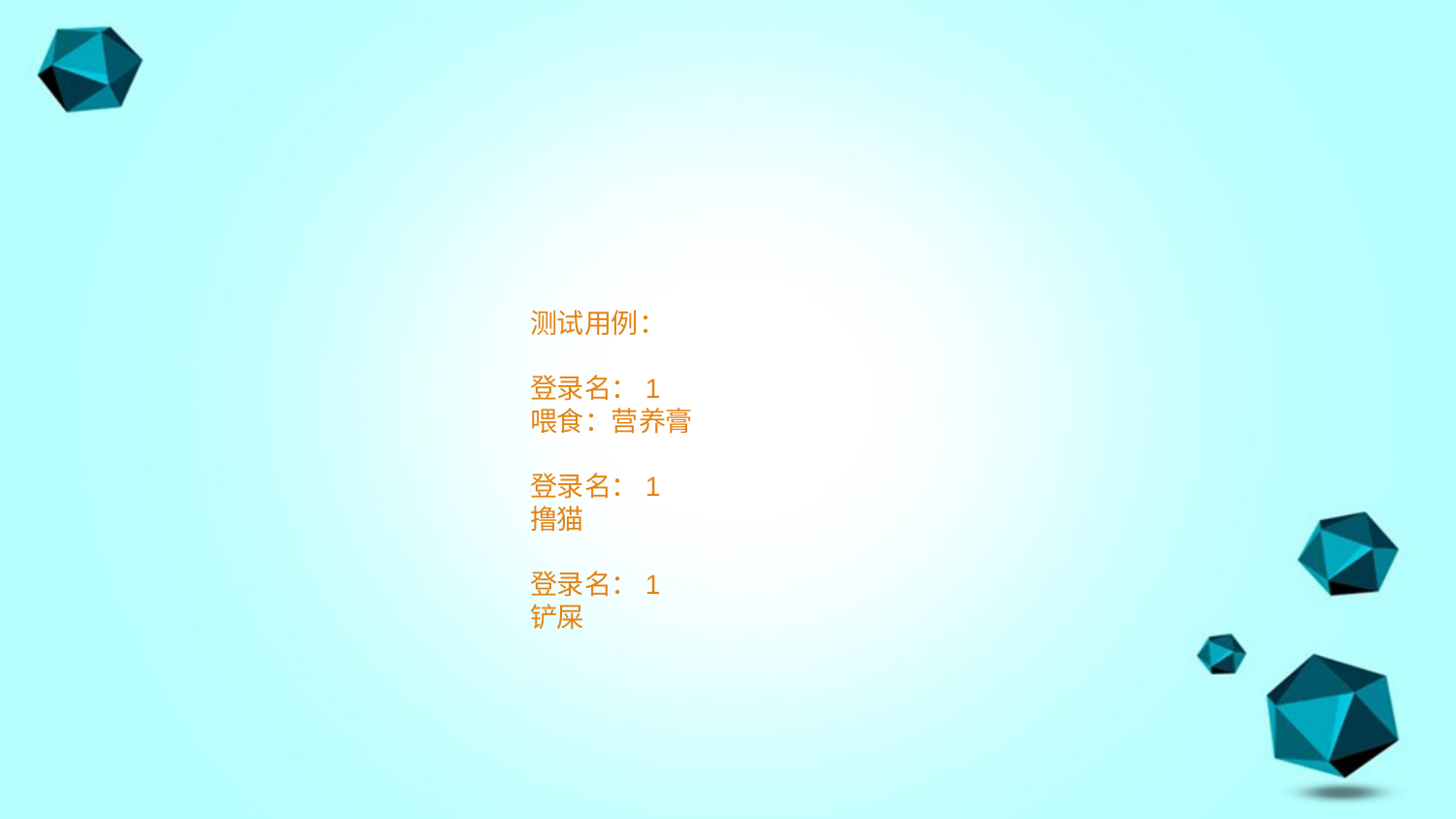

测试用例：

登录名：1
喂食：营养膏

登录名：1
撸猫

登录名：1
铲屎